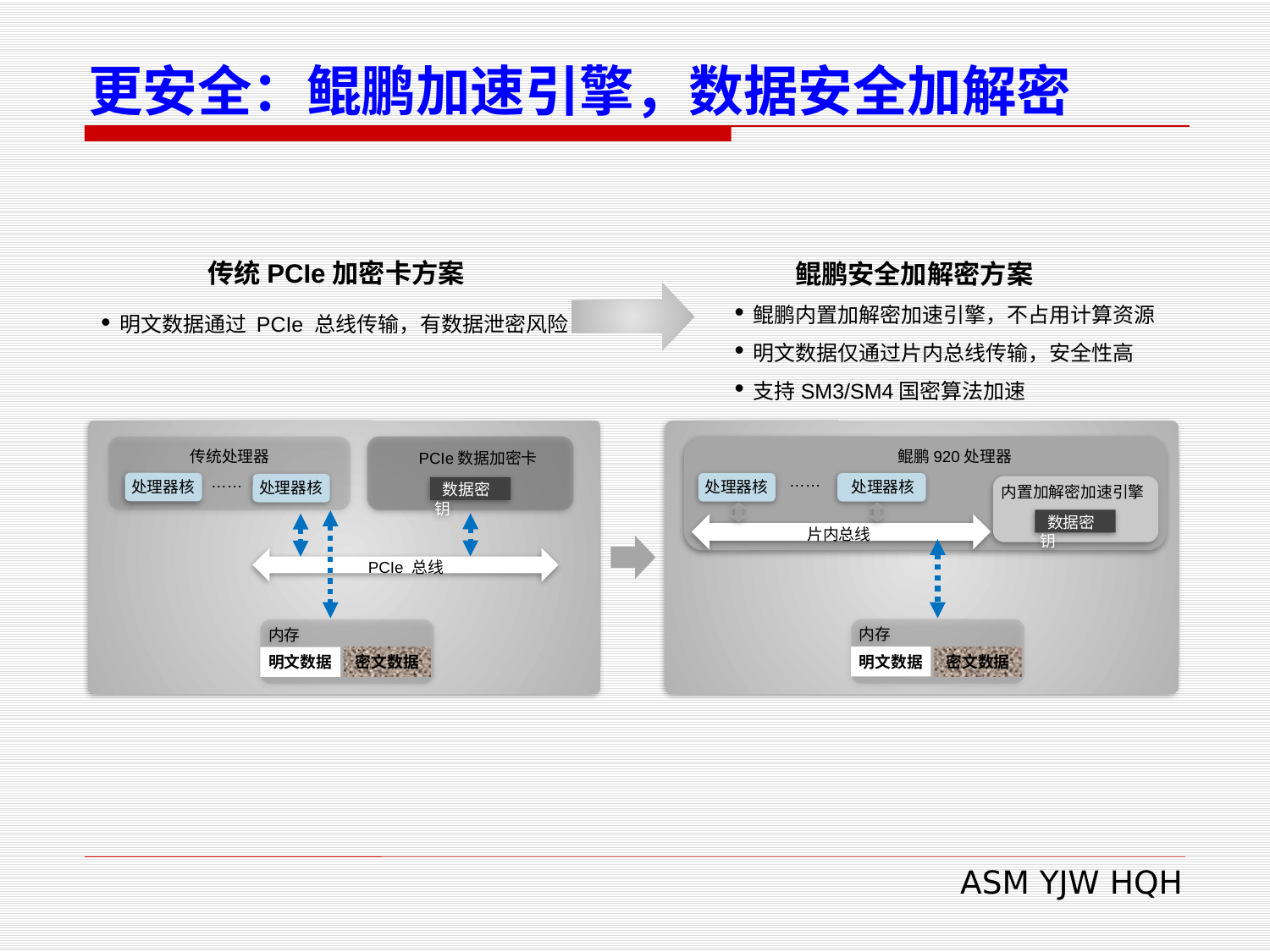

# 更安全：鲲鹏加速引擎，数据安全加解密
传统PCIe加密卡方案
鲲鹏安全加解密方案
鲲鹏内置加解密加速引擎，不占用计算资源
明文数据仅通过片内总线传输，安全性高
支持SM3/SM4国密算法加速

明文数据通过 PCIe 总线传输，有数据泄密风险

传统处理器
鲲鹏920处理器
PCIe数据加密卡
……
……
处理器核
处理器核
 处理器核
处理器核
内置加解密加速引擎
 数据密钥

 数据密钥

片内总线

PCIe 总线
内存
内存
密文数据
明文数据
密文数据
明文数据